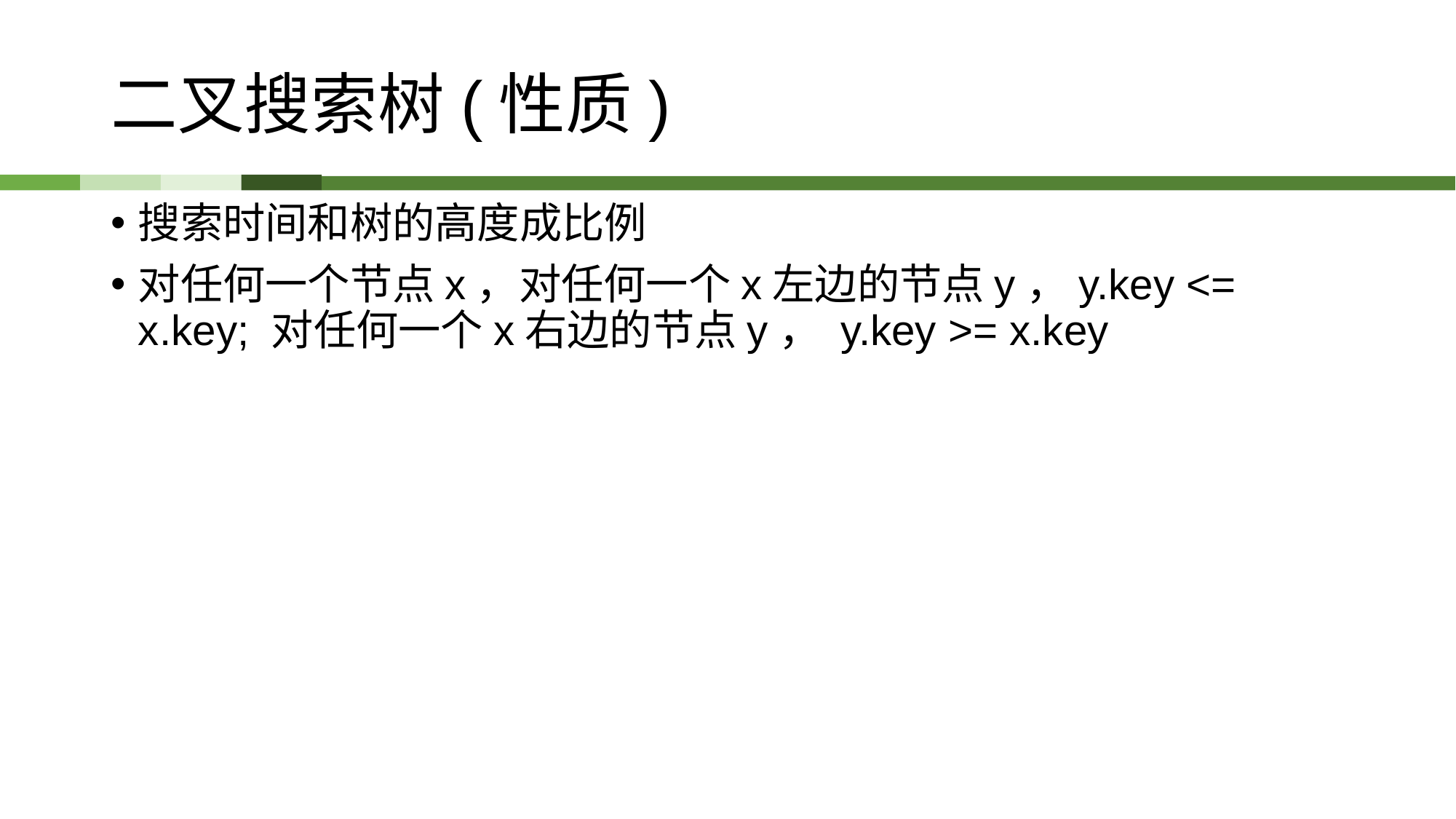

# 二叉搜索树(性质)
搜索时间和树的高度成比例
对任何一个节点x，对任何一个x左边的节点y，y.key <= x.key; 对任何一个x右边的节点y， y.key >= x.key